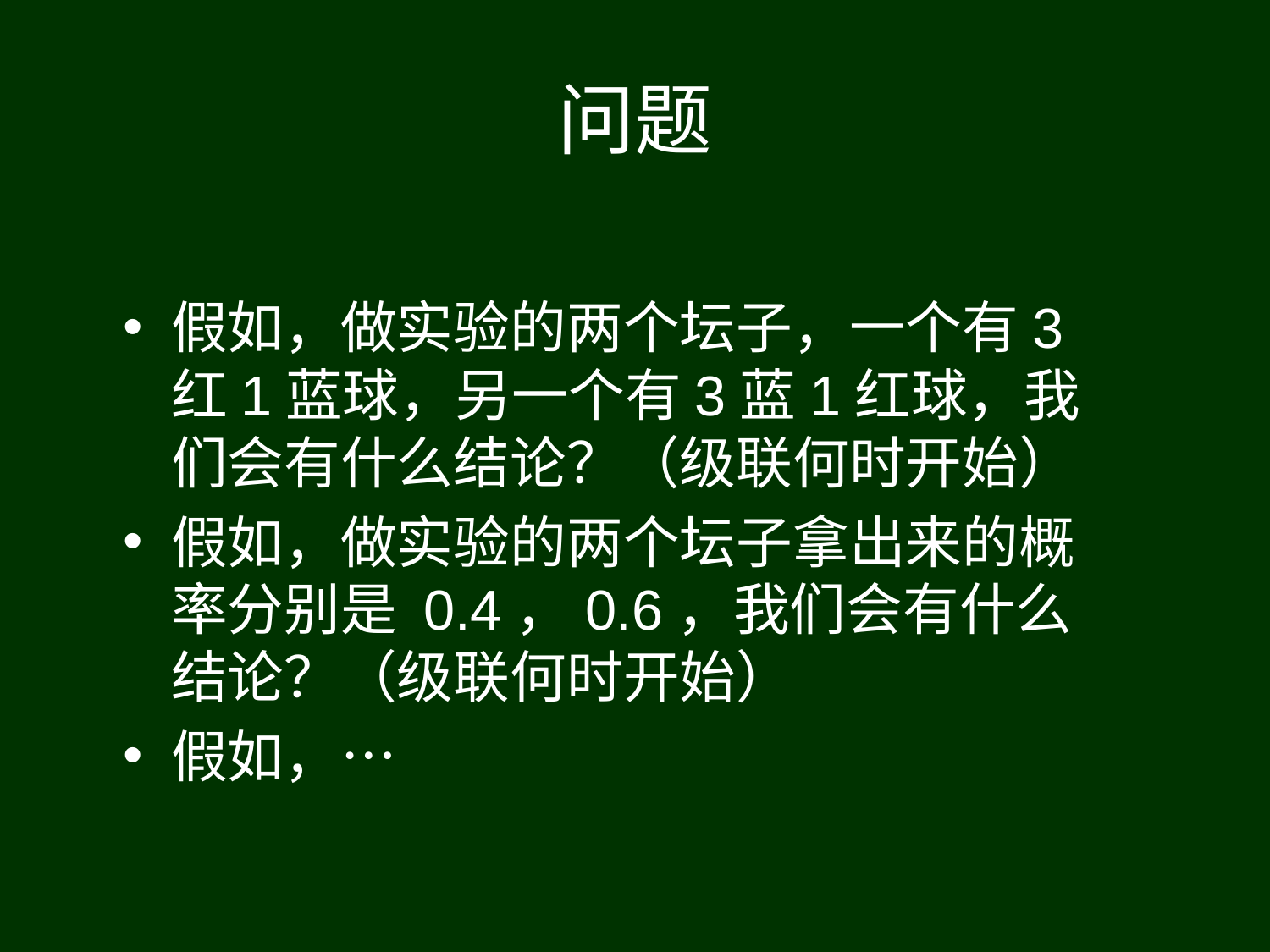

# 问题
假如，做实验的两个坛子，一个有3红1蓝球，另一个有3蓝1红球，我们会有什么结论？（级联何时开始）
假如，做实验的两个坛子拿出来的概率分别是 0.4，0.6，我们会有什么结论？（级联何时开始）
假如，…